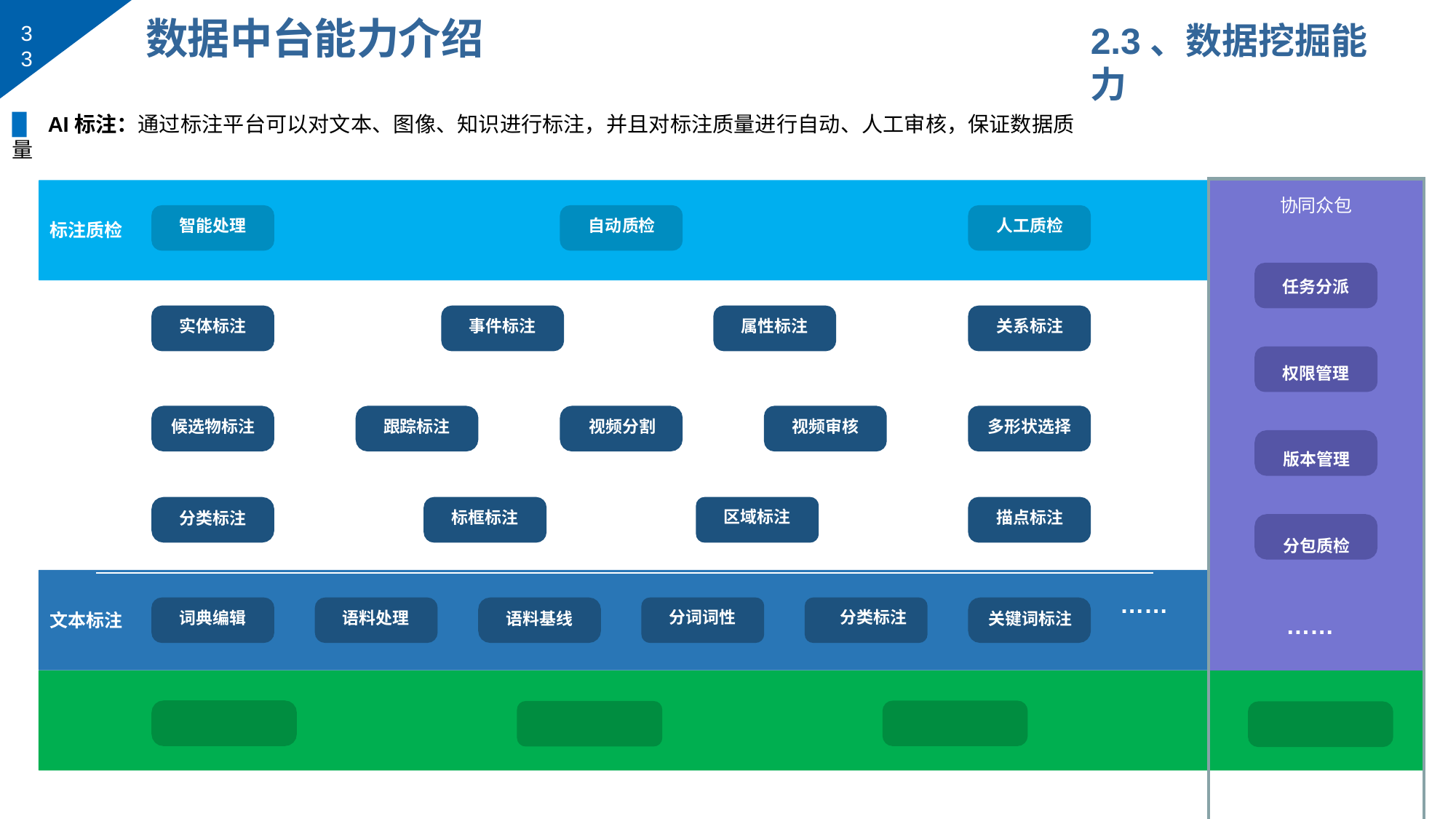

# 数据中台能力介绍
2.3、数据挖掘能力
33
▉	AI标注：通过标注平台可以对文本、图像、知识进行标注，并且对标注质量进行自动、人工审核，保证数据质量
| 标注质检 | 智能处理 |  | 自动质检 |  |  | 人工质检 |  | 协同众包 任务分派 权限管理 版本管理 分包质检 …… |
| --- | --- | --- | --- | --- | --- | --- | --- | --- |
| 知识标注 | 实体标注 |  | 事件标注 | 属性标注 |  | 关系标注 | …… |  |
| 视频标注 | 候选物标注 | 跟踪标注 | 视频分割 | 视频审核 |  | 多形状选择 | …… |  |
| 图片标注 | 分类标注 |  | 标框标注 | 区域标注 |  | 描点标注 | …… |  |
| 文本标注 | 词典编辑 | 语料处理 | 语料基线 | 分词词性 分类标注 |  | 关键词标注 | …… |  |
| 数据源 | TXT |  | WORD |  | 图片 |  |  | 网页 |